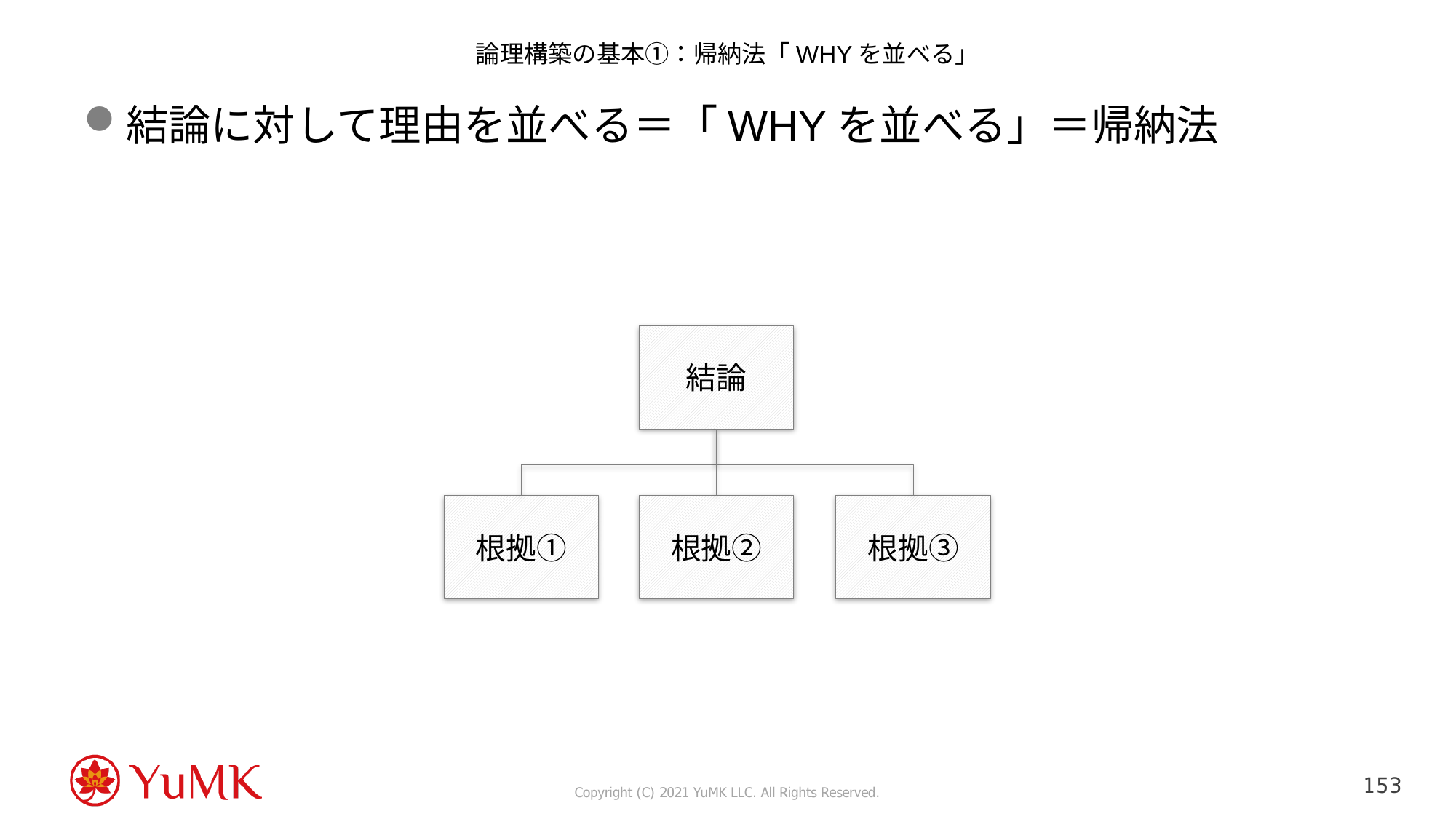

# 論理構築の基本①：帰納法「WHYを並べる」
結論に対して理由を並べる＝「WHYを並べる」＝帰納法
結論
根拠①
根拠②
根拠③
153